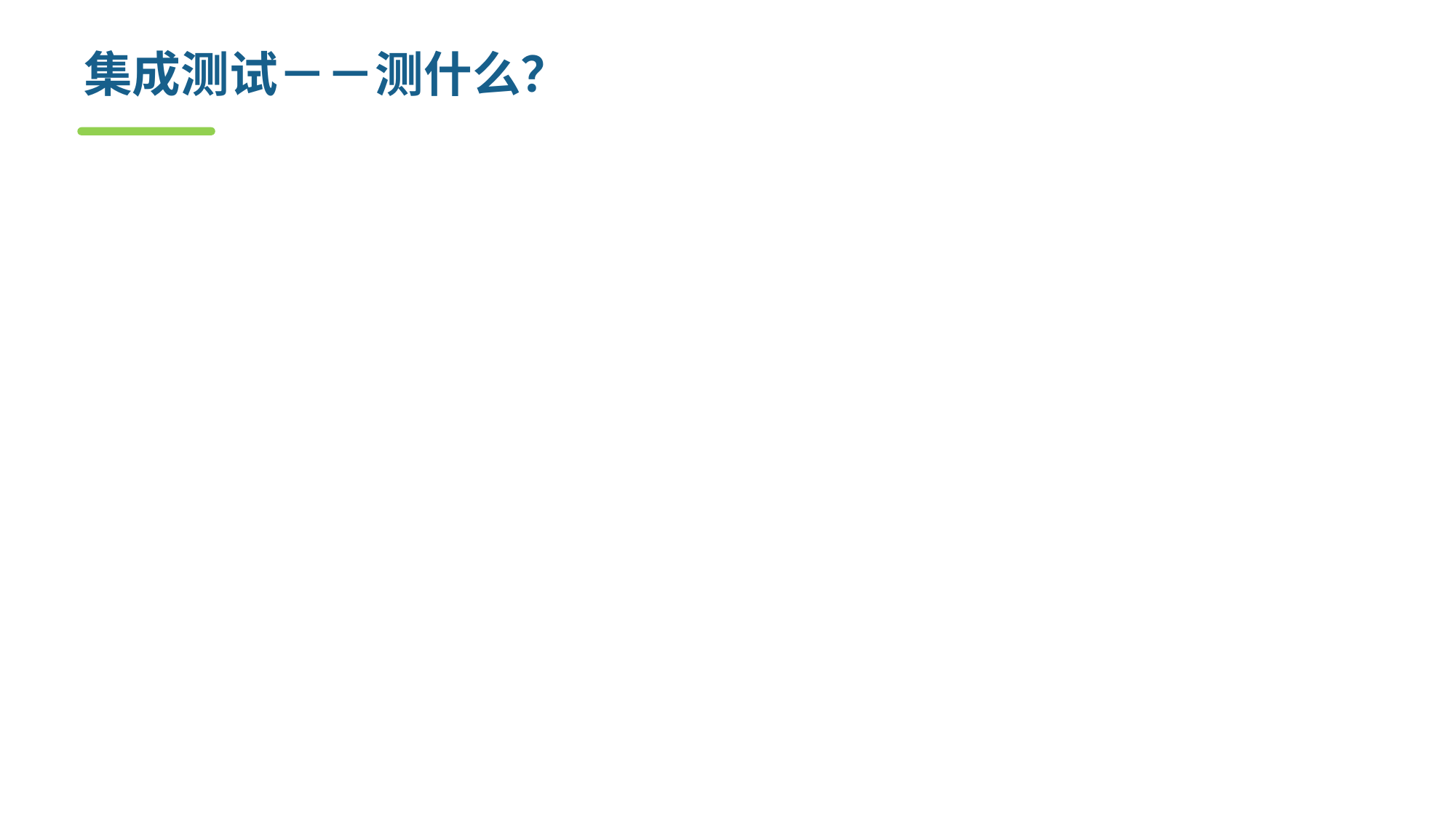

# 集成测试－－测什么？
在把各个软件模块连接起来的时候，穿越单元接口的数据是否会丢失；
一个软件模块的功能是否会对另一个软件模块的功能产生不利的影响；
各个子功能组合起来，能否达到预期要求的父功能；
全局数据结构是否有问题；
单个软件模块的误差累积起来，是否会放大，从而达到不能接受的程度。

63